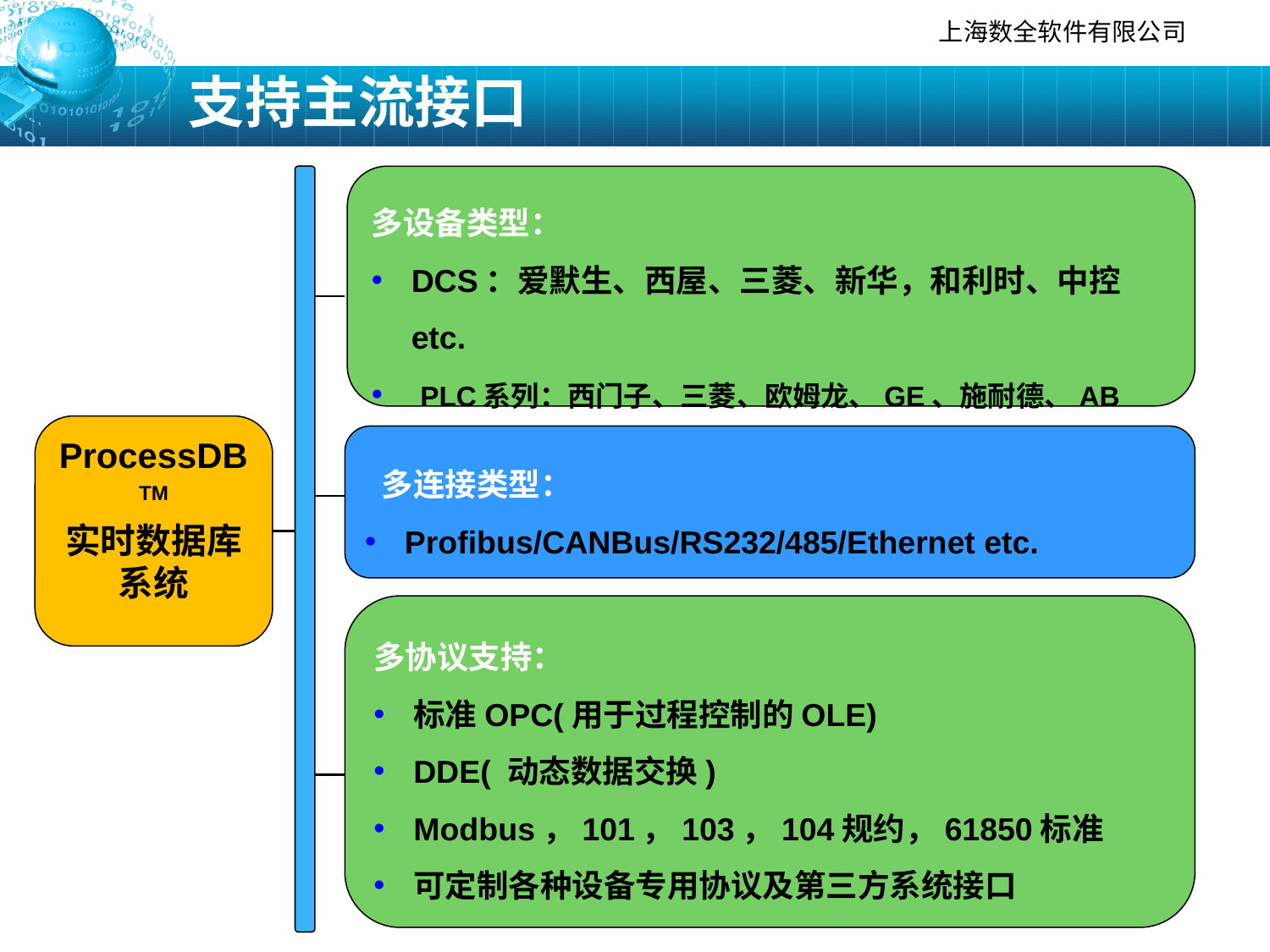

# 支持主流接口

多设备类型：
DCS：爱默生、西屋、三菱、新华，和利时、中控 etc.
 PLC系列：西门子、三菱、欧姆龙、GE、施耐德、AB etc.
 智能数字设备：横河、Agilent NI etc.

ProcessDB TM
实时数据库系统
 多连接类型：
Profibus/CANBus/RS232/485/Ethernet etc.
多协议支持：
标准OPC(用于过程控制的OLE)
DDE( 动态数据交换)
Modbus，101，103，104规约，61850标准
可定制各种设备专用协议及第三方系统接口